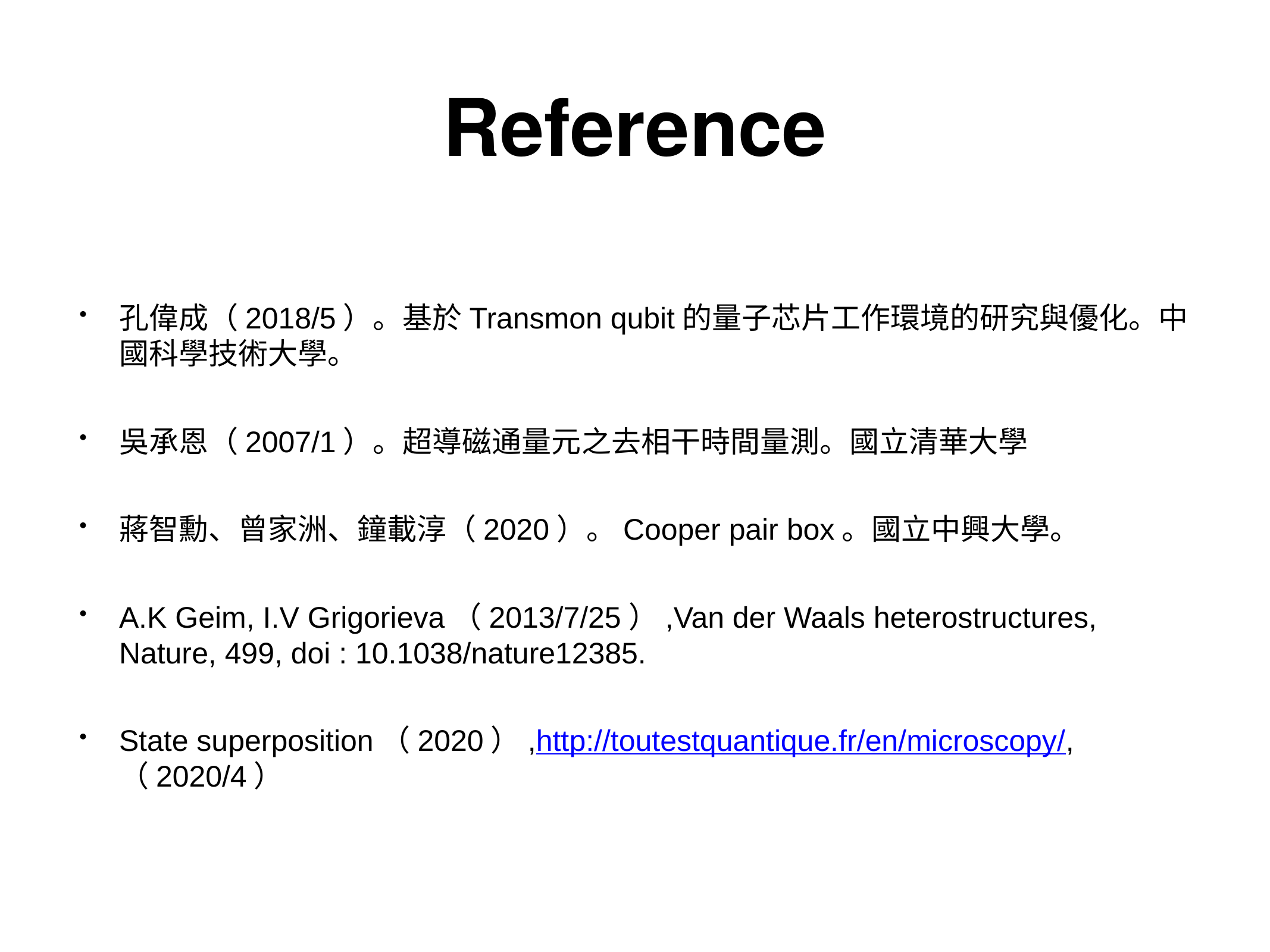

# Reference
孔偉成（2018/5）。基於Transmon qubit的量子芯片工作環境的研究與優化。中國科學技術大學。
吳承恩（2007/1）。超導磁通量元之去相干時間量測。國立清華大學
蔣智勳、曾家洲、鐘載淳（2020）。Cooper pair box。國立中興大學。
A.K Geim, I.V Grigorieva（2013/7/25）,Van der Waals heterostructures, Nature, 499, doi : 10.1038/nature12385.
State superposition（2020）,http://toutestquantique.fr/en/microscopy/,（2020/4）